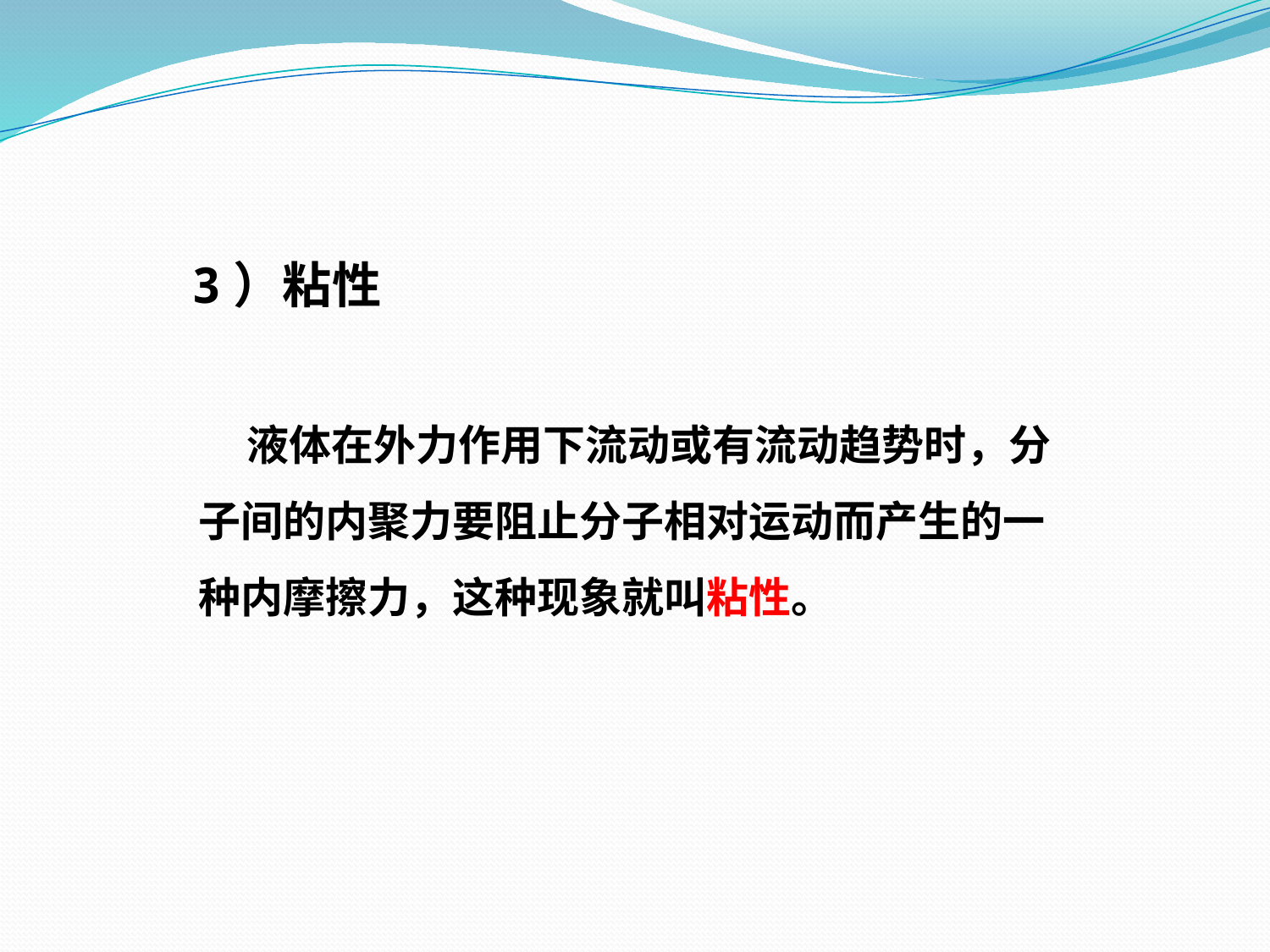

3）粘性

    液体在外力作用下流动或有流动趋势时，分子间的内聚力要阻止分子相对运动而产生的一种内摩擦力，这种现象就叫粘性。